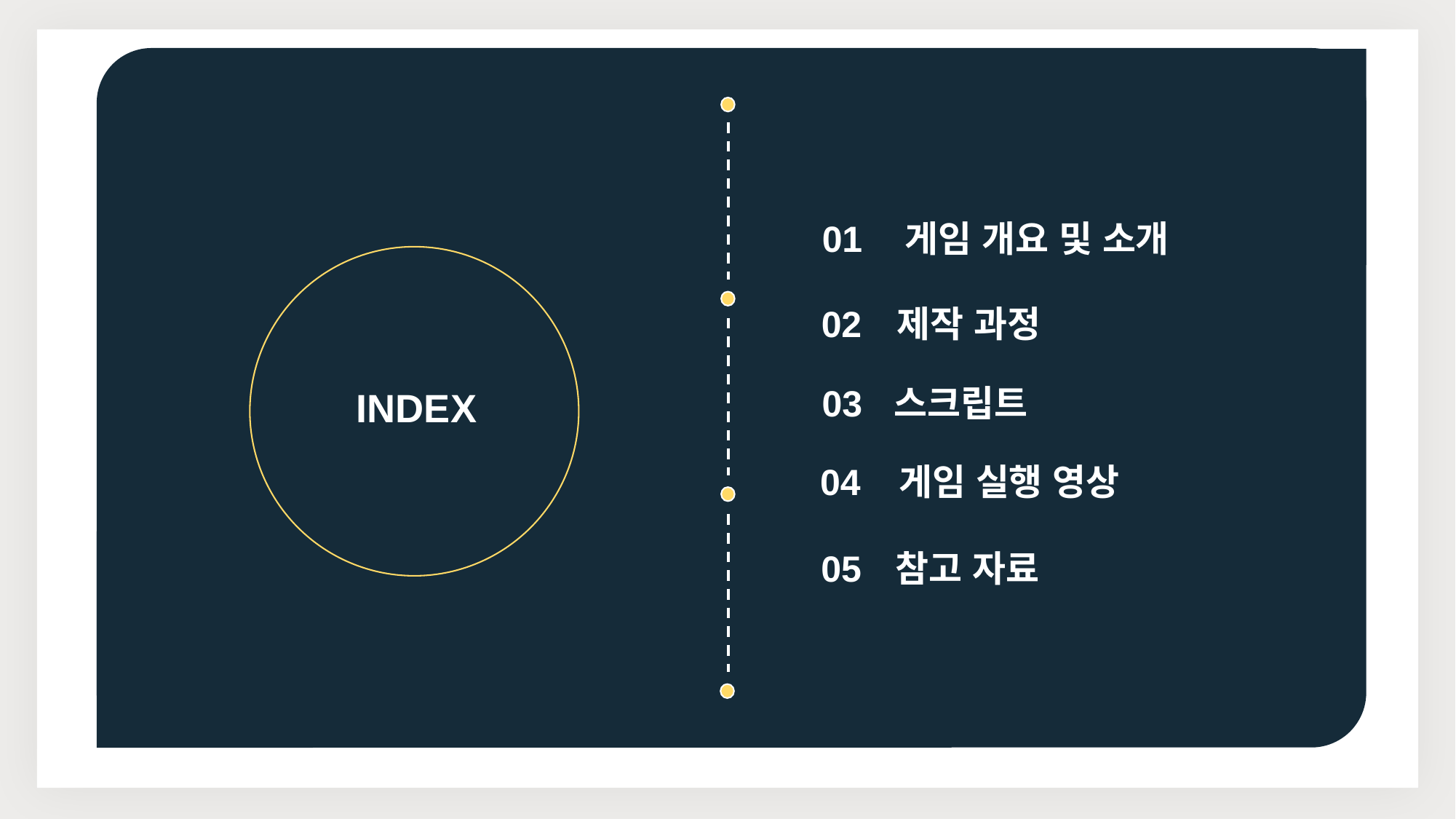

01
게임 개요 및 소개
02
제작 과정
03
스크립트
04
게임 실행 영상
05
참고 자료

INDEX